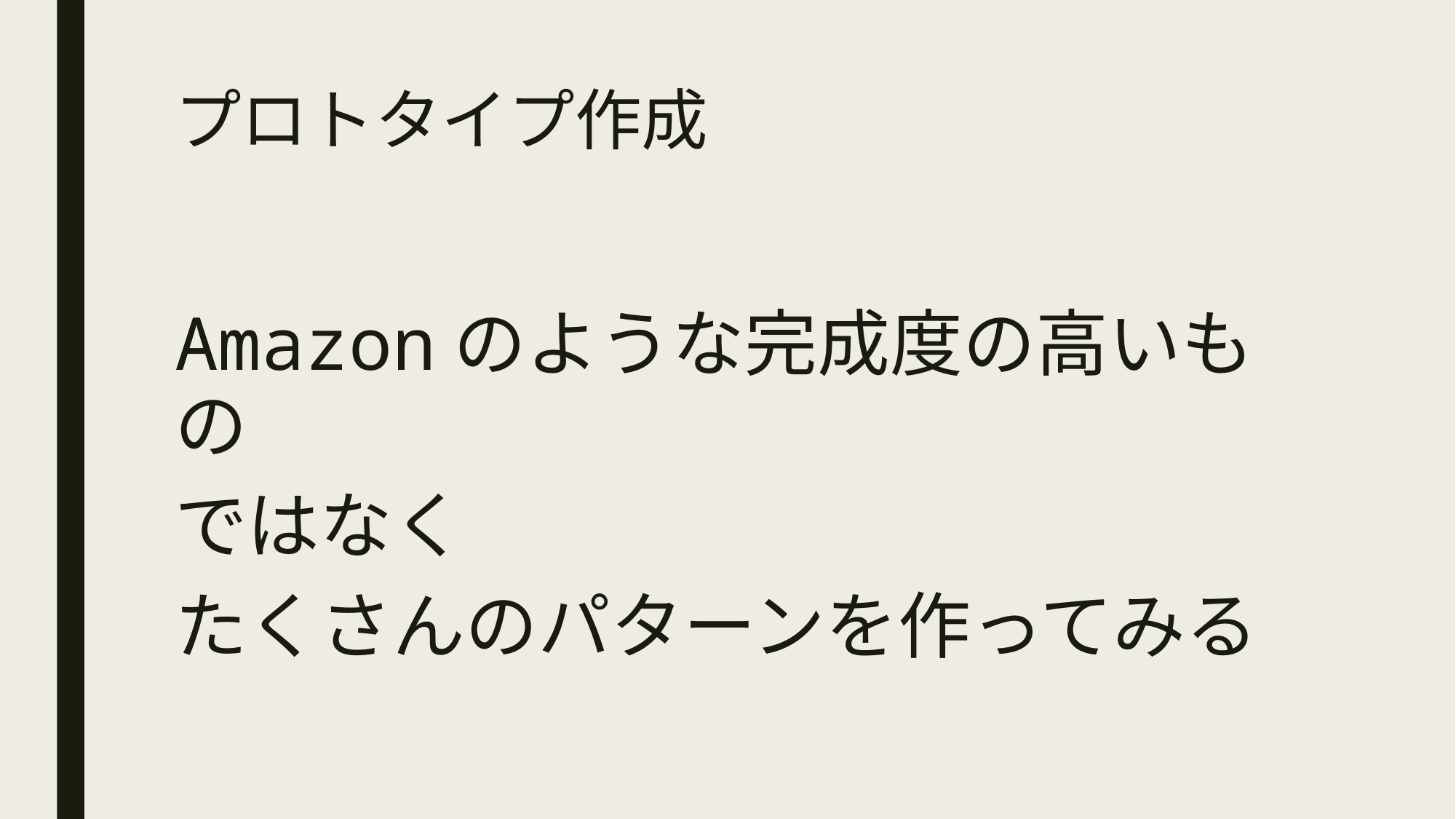

# プロトタイプ作成
Amazonのような完成度の高いもの
ではなく
たくさんのパターンを作ってみる